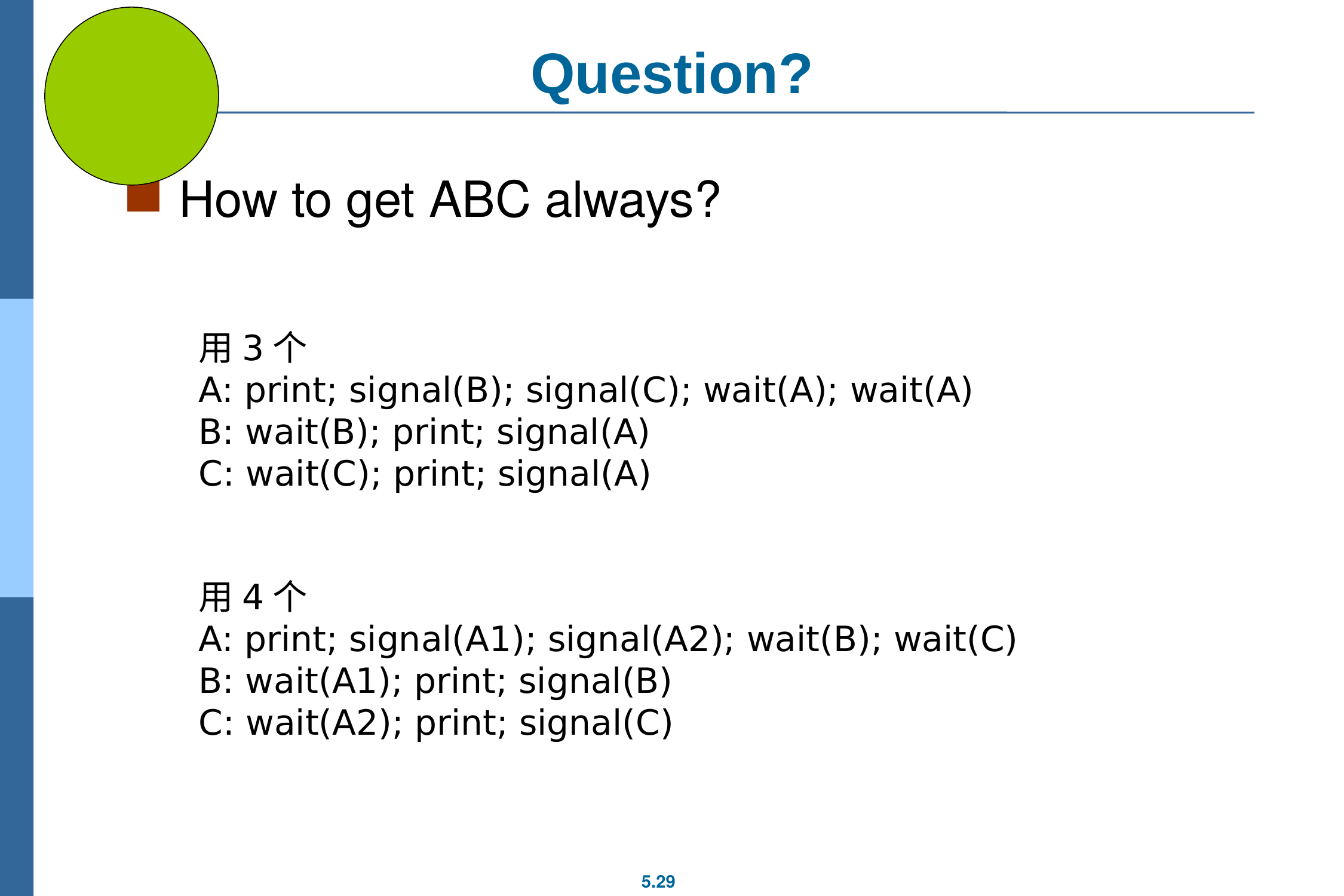

# Question?
How to get ABC always?
用3个
A: print; signal(B); signal(C); wait(A); wait(A)
B: wait(B); print; signal(A)
C: wait(C); print; signal(A)
用4个
A: print; signal(A1); signal(A2); wait(B); wait(C)
B: wait(A1); print; signal(B)
C: wait(A2); print; signal(C)